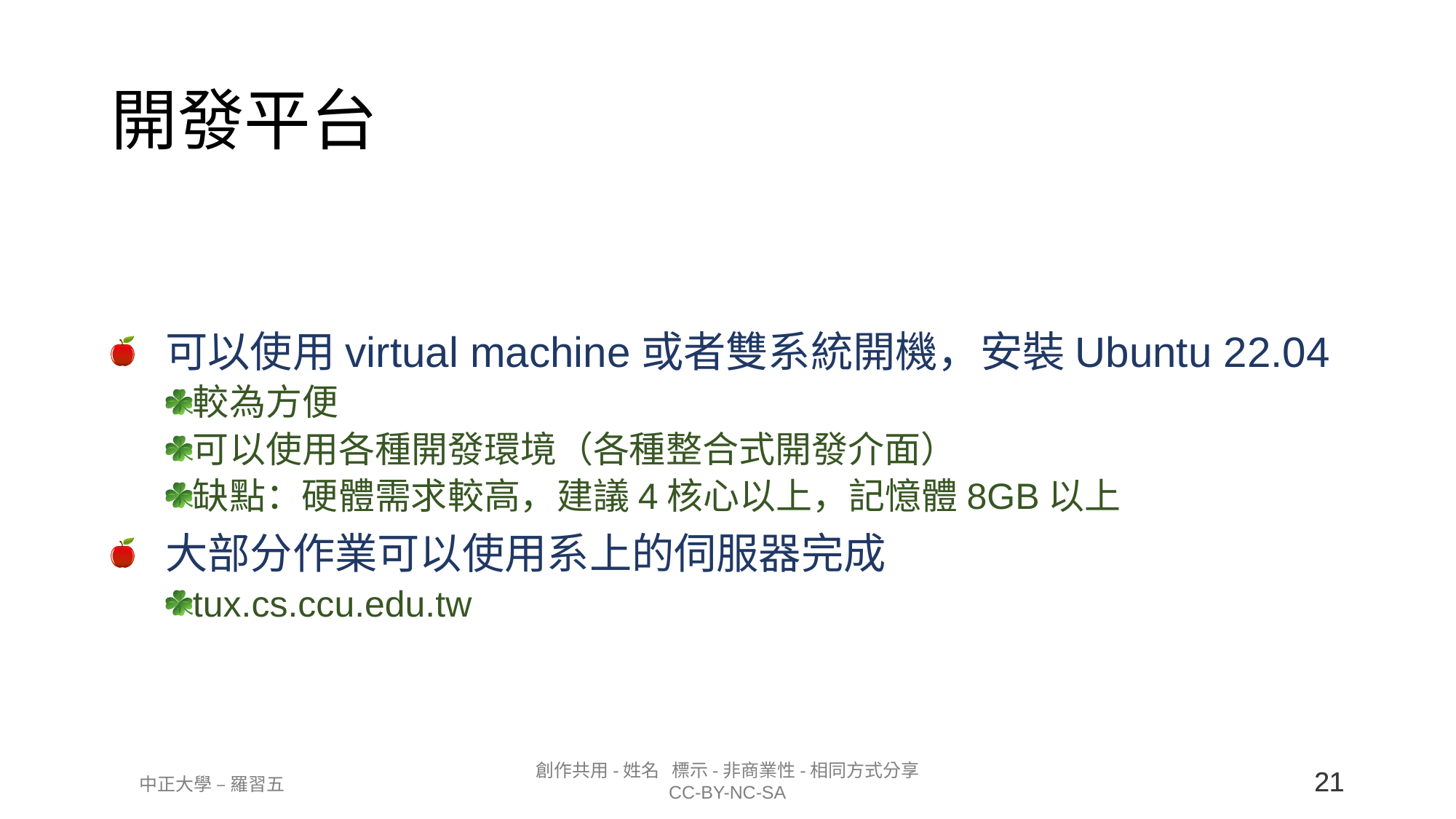

# 開發平台
可以使用virtual machine或者雙系統開機，安裝Ubuntu 22.04
較為方便
可以使用各種開發環境（各種整合式開發介面）
缺點：硬體需求較高，建議4核心以上，記憶體8GB以上
大部分作業可以使用系上的伺服器完成
tux.cs.ccu.edu.tw